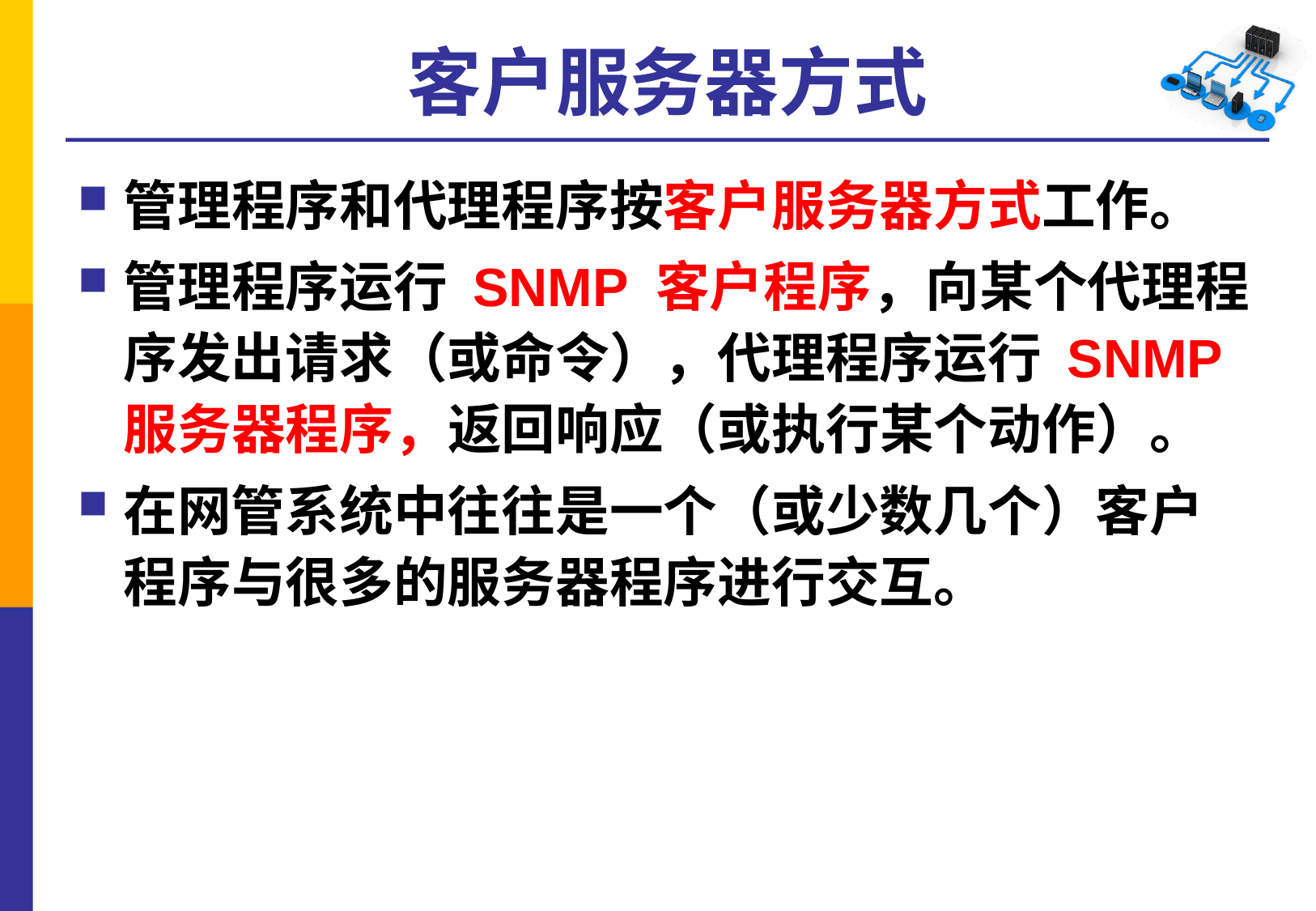

# 客户服务器方式
管理程序和代理程序按客户服务器方式工作。
管理程序运行 SNMP 客户程序，向某个代理程序发出请求（或命令），代理程序运行 SNMP 服务器程序，返回响应（或执行某个动作）。
在网管系统中往往是一个（或少数几个）客户程序与很多的服务器程序进行交互。